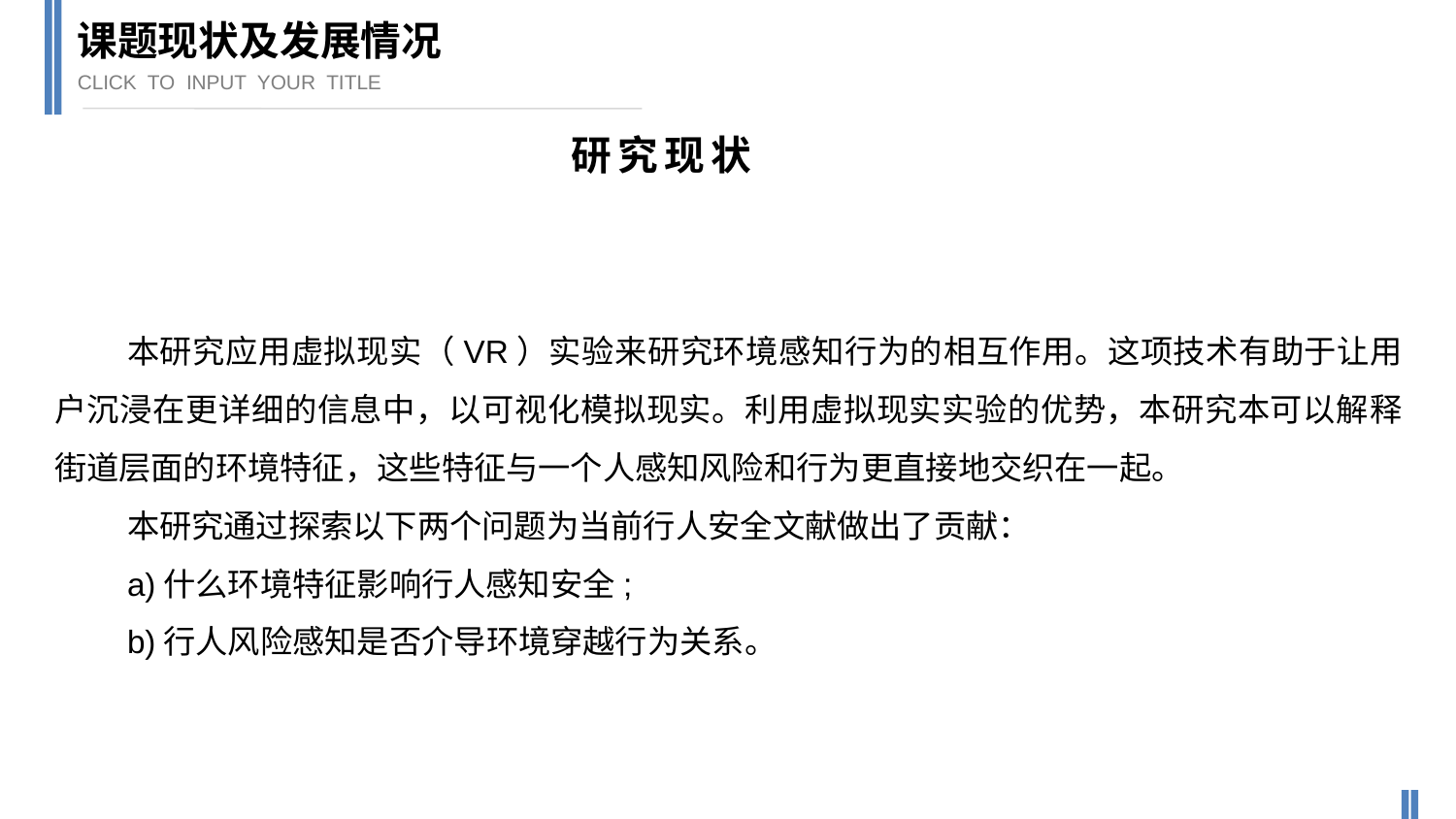

课题现状及发展情况
CLICK  TO  INPUT  YOUR  TITLE
研究现状
本研究应用虚拟现实（VR）实验来研究环境感知行为的相互作用。这项技术有助于让用户沉浸在更详细的信息中，以可视化模拟现实。利用虚拟现实实验的优势，本研究本可以解释街道层面的环境特征，这些特征与一个人感知风险和行为更直接地交织在一起。
本研究通过探索以下两个问题为当前行人安全文献做出了贡献：
a)什么环境特征影响行人感知安全;
b)行人风险感知是否介导环境穿越行为关系。